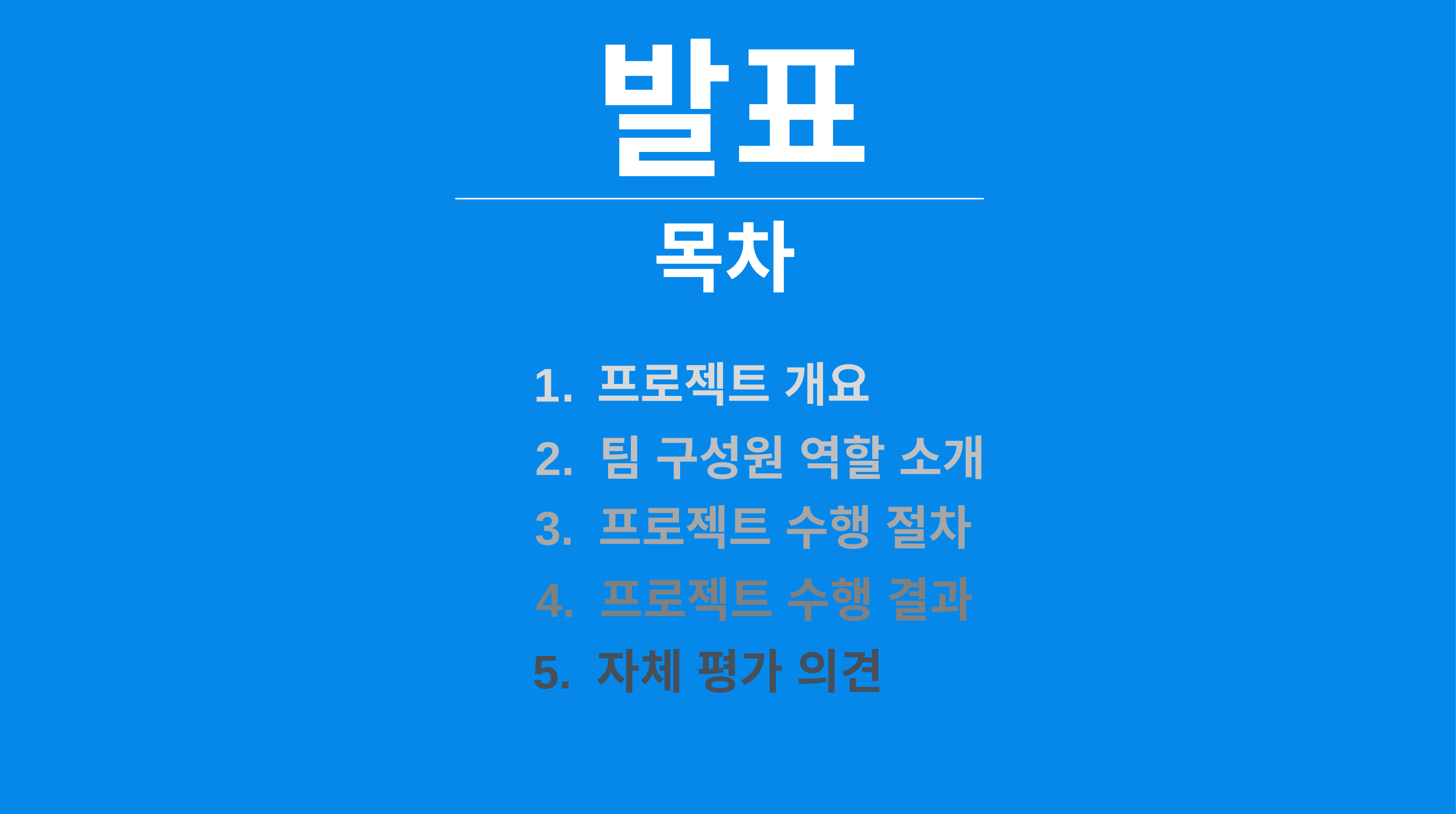

발표

목차
프로젝트 개요
2. 팀 구성원 역할 소개
3. 프로젝트 수행 절차
4. 프로젝트 수행 결과
5. 자체 평가 의견